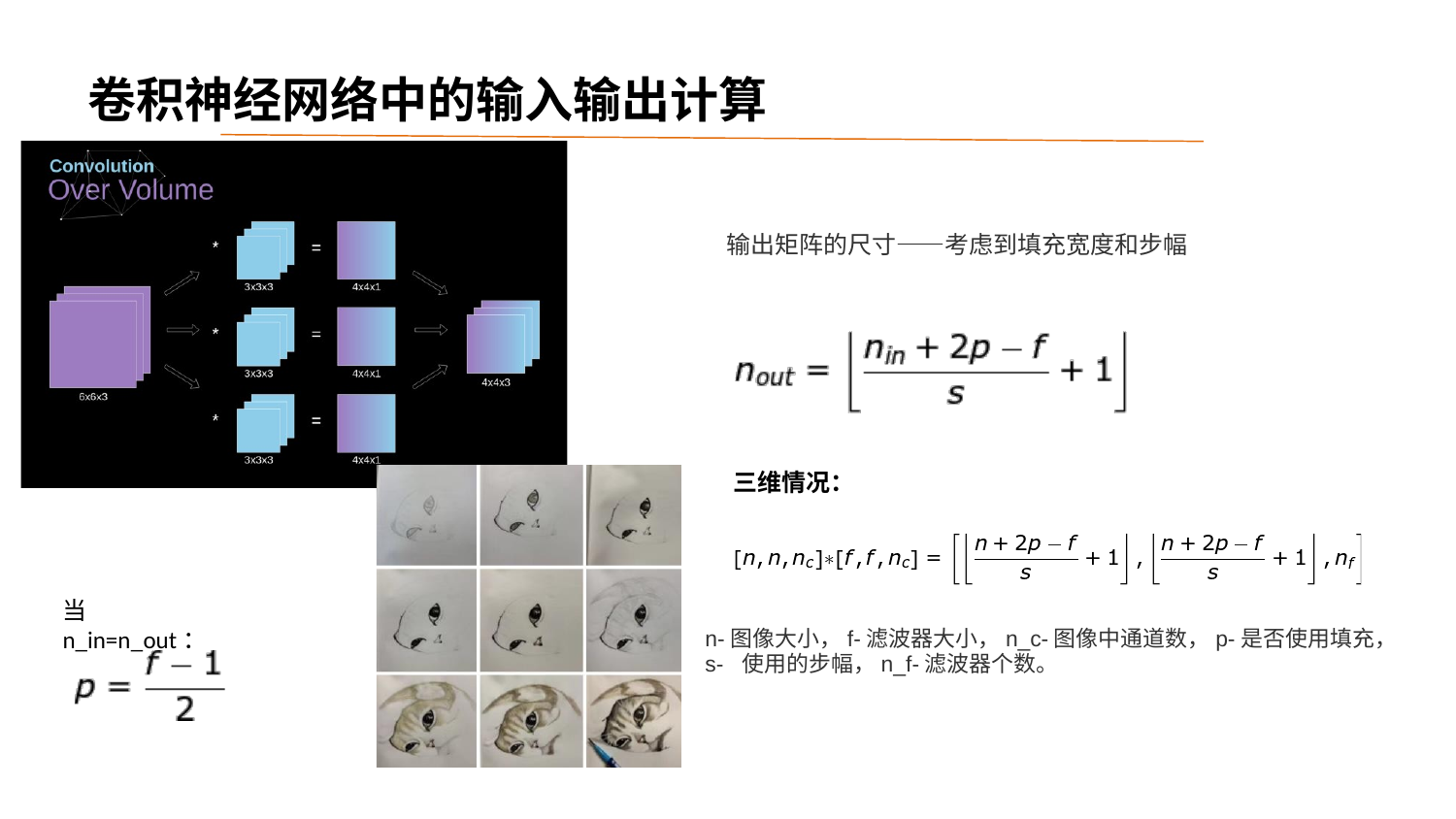

# 卷积神经网络中的输入输出计算

输出矩阵的尺寸——考虑到填充宽度和步幅

三维情况：

当n_in=n_out：
n-图像大小，f-滤波器大小，n_c-图像中通道数，p-是否使用填充，s-  使用的步幅，n_f-滤波器个数。